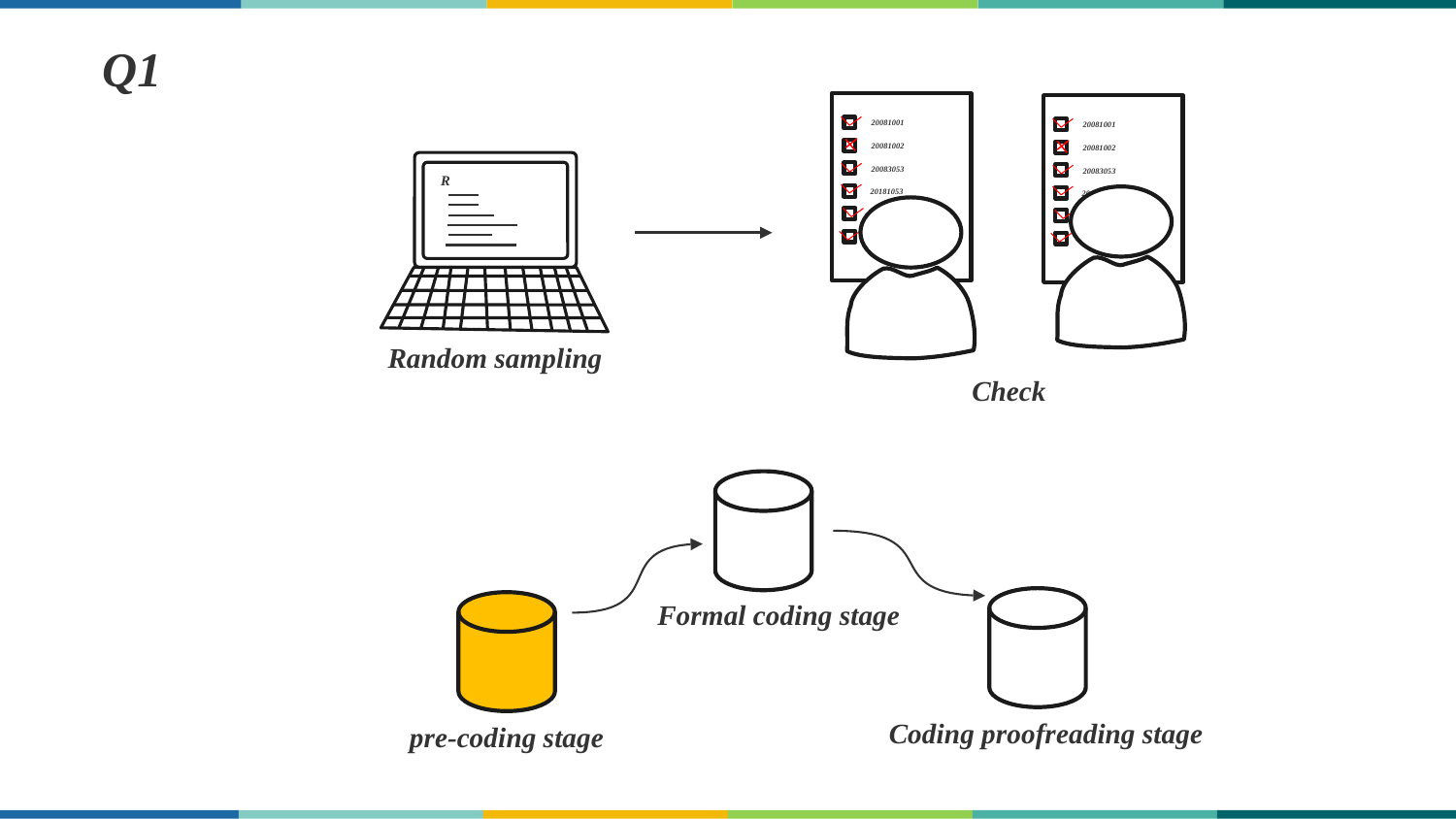

Q1

20081001
20081002
20083053
20181053
20183053
20213053

20081001
20081002
20083053
20181053
20183053
20213053

R

Random sampling
Check

Formal coding stage

Coding proofreading stage
pre-coding stage

华中师范大学研究生会